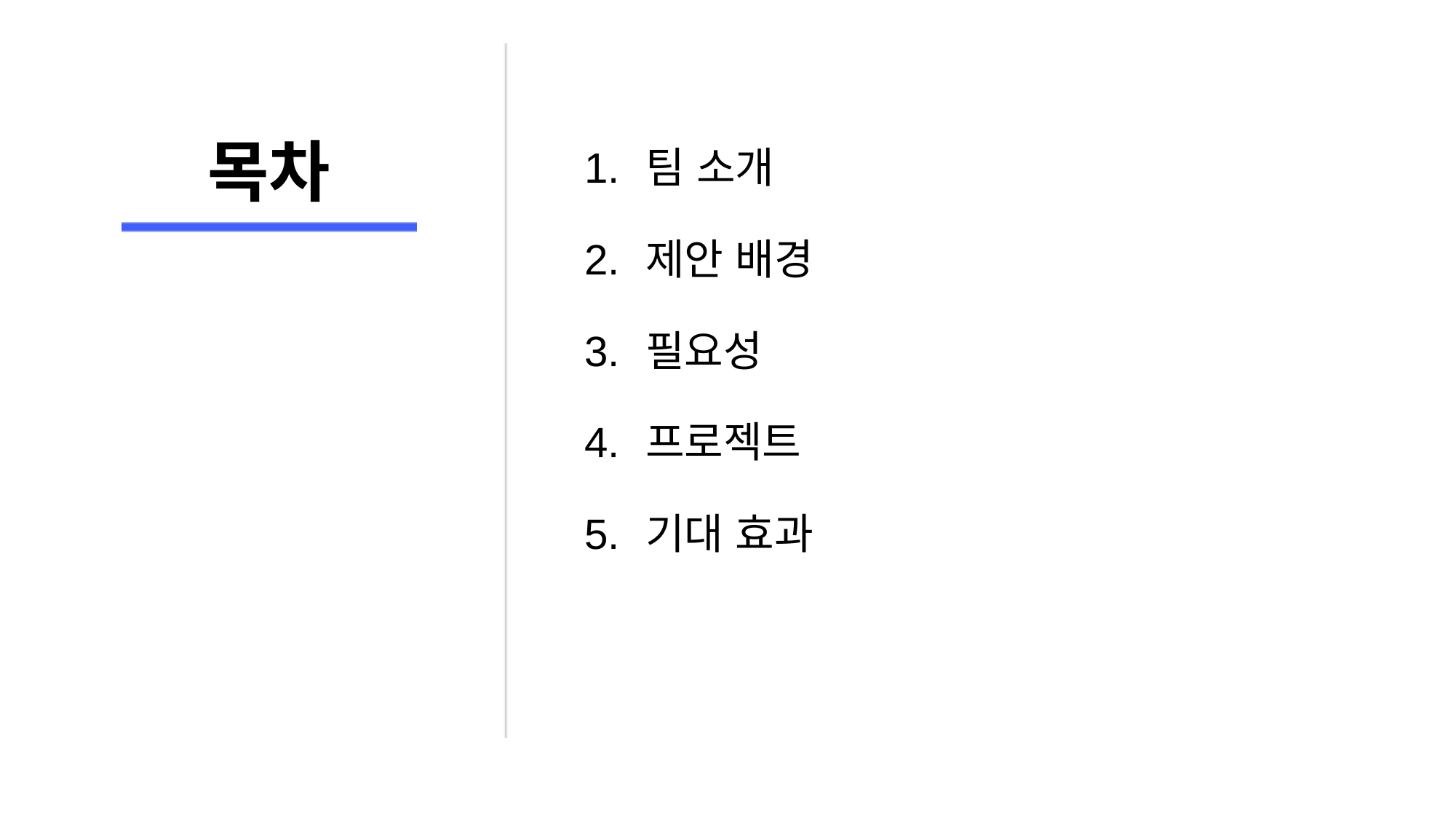

# 목차

팀 소개
제안 배경
필요성
프로젝트
기대 효과